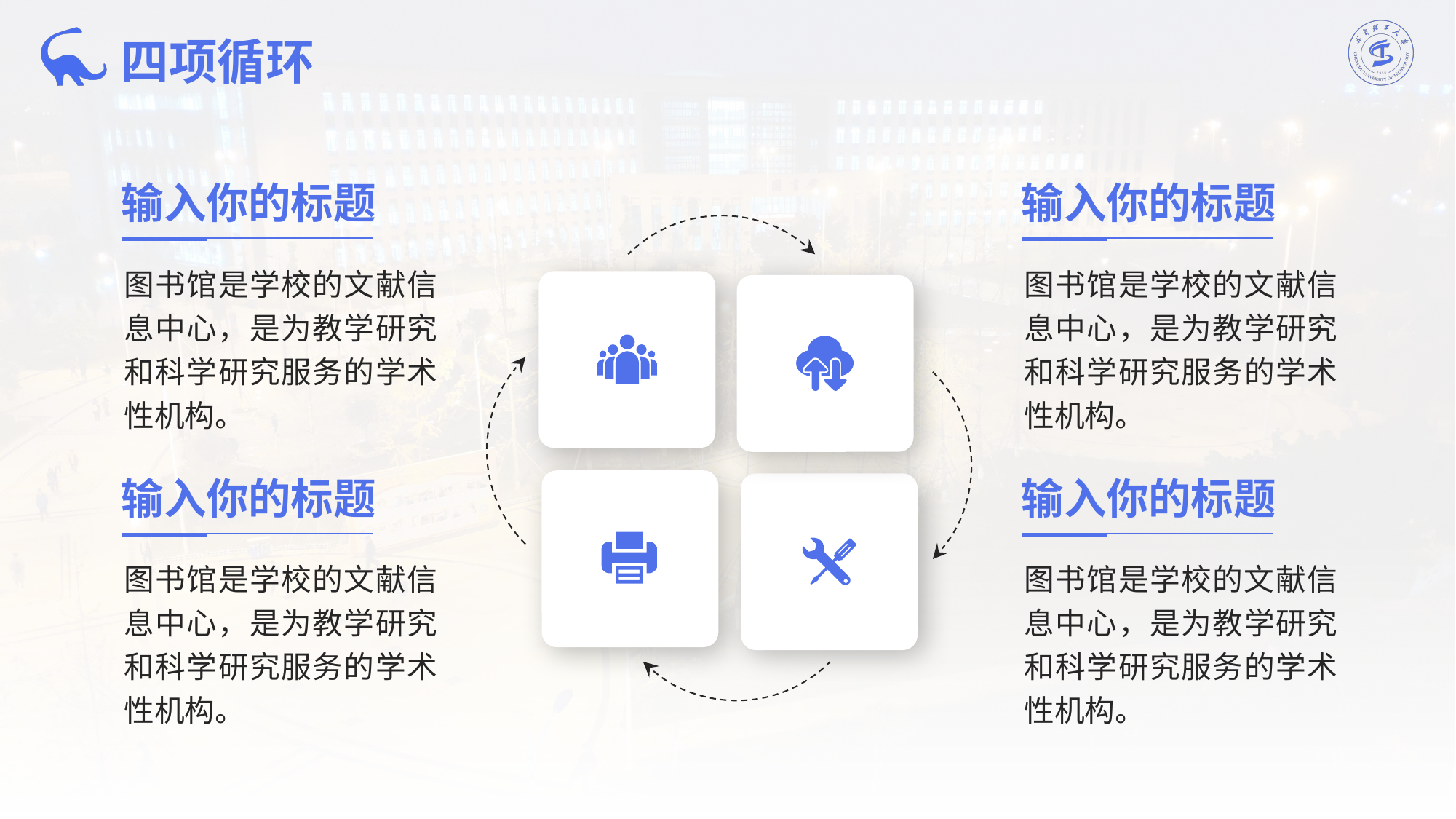

四项循环
输入你的标题
输入你的标题

图书馆是学校的文献信息中心，是为教学研究和科学研究服务的学术性机构。
图书馆是学校的文献信息中心，是为教学研究和科学研究服务的学术性机构。

输入你的标题
输入你的标题

图书馆是学校的文献信息中心，是为教学研究和科学研究服务的学术性机构。
图书馆是学校的文献信息中心，是为教学研究和科学研究服务的学术性机构。